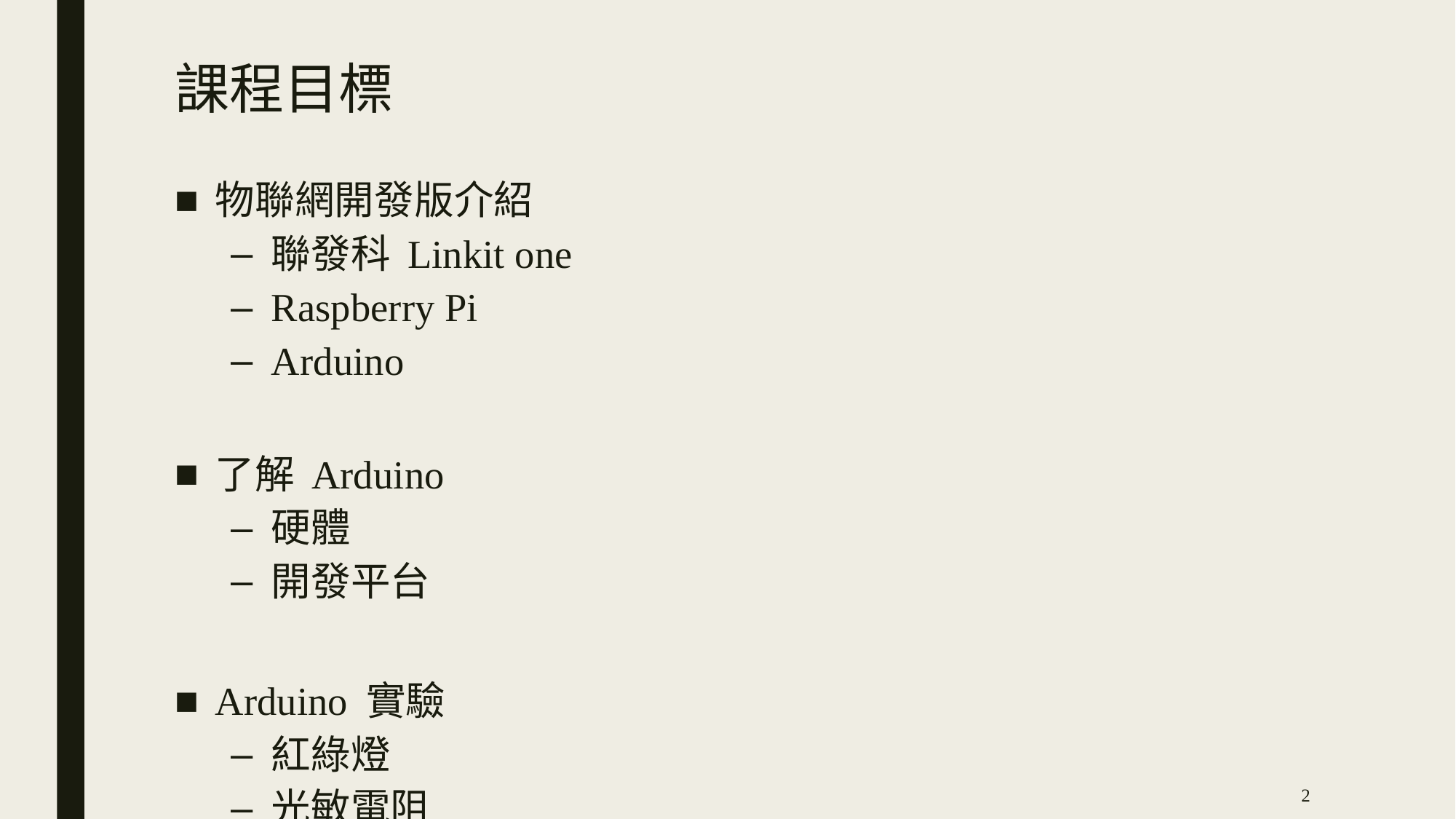

課程目標

物聯網開發版介紹
聯發科 Linkit one
Raspberry Pi
Arduino

了解 Arduino
硬體
開發平台

Arduino 實驗
紅綠燈
光敏電阻

2